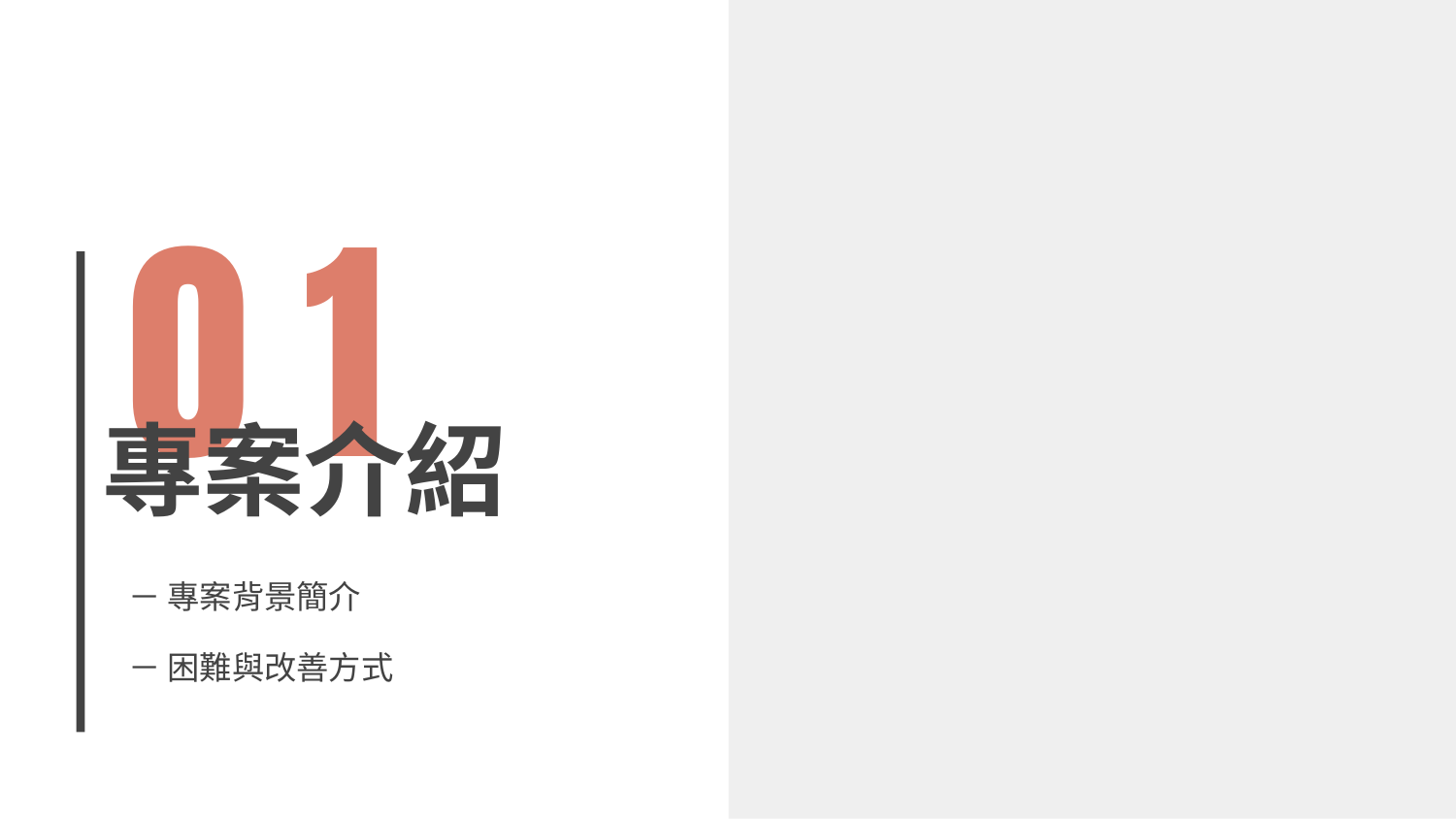

# 0 1
專案介紹
－ 專案背景簡介
－ 困難與改善方式